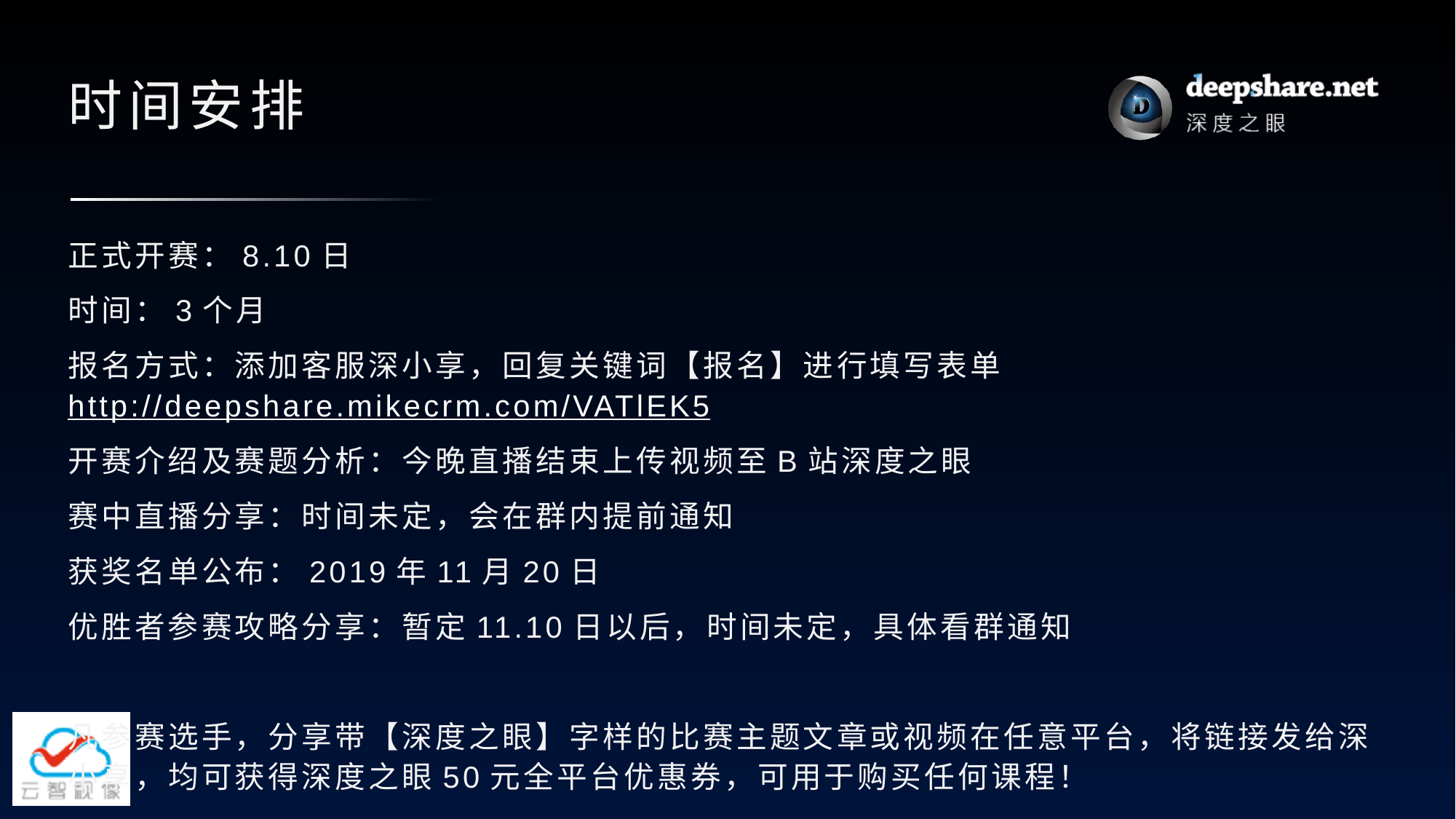

# 时间安排

正式开赛：8.10日
时间：3个月
报名方式：添加客服深小享，回复关键词【报名】进行填写表单http://deepshare.mikecrm.com/VATlEK5
开赛介绍及赛题分析：今晚直播结束上传视频至B站深度之眼
赛中直播分享：时间未定，会在群内提前通知
获奖名单公布：2019年11月20日
优胜者参赛攻略分享：暂定11.10日以后，时间未定，具体看群通知

凡参赛选手，分享带【深度之眼】字样的比赛主题文章或视频在任意平台，将链接发给深小享，均可获得深度之眼50元全平台优惠券，可用于购买任何课程！